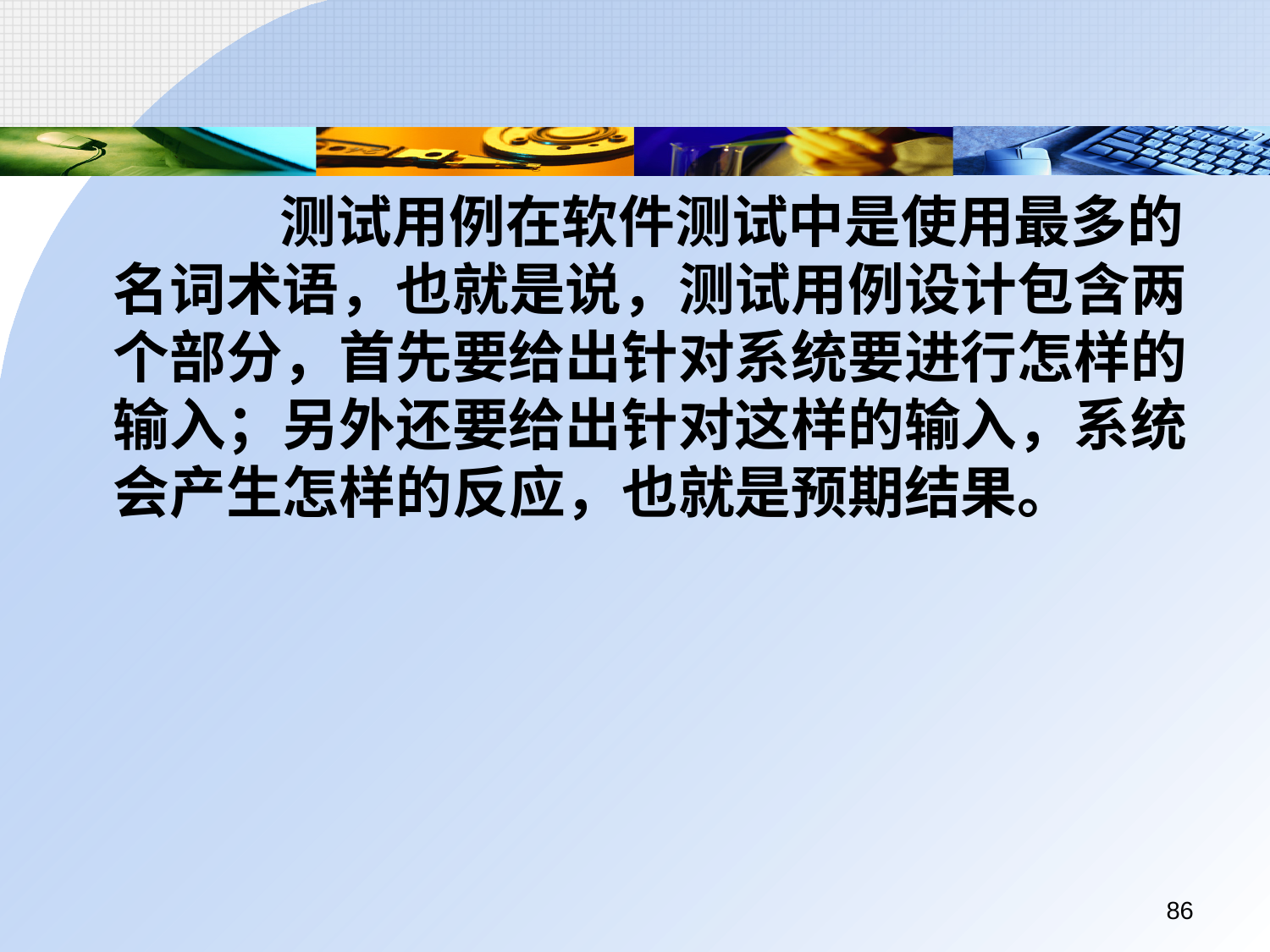

测试用例在软件测试中是使用最多的名词术语，也就是说，测试用例设计包含两个部分，首先要给出针对系统要进行怎样的输入；另外还要给出针对这样的输入，系统会产生怎样的反应，也就是预期结果。
86